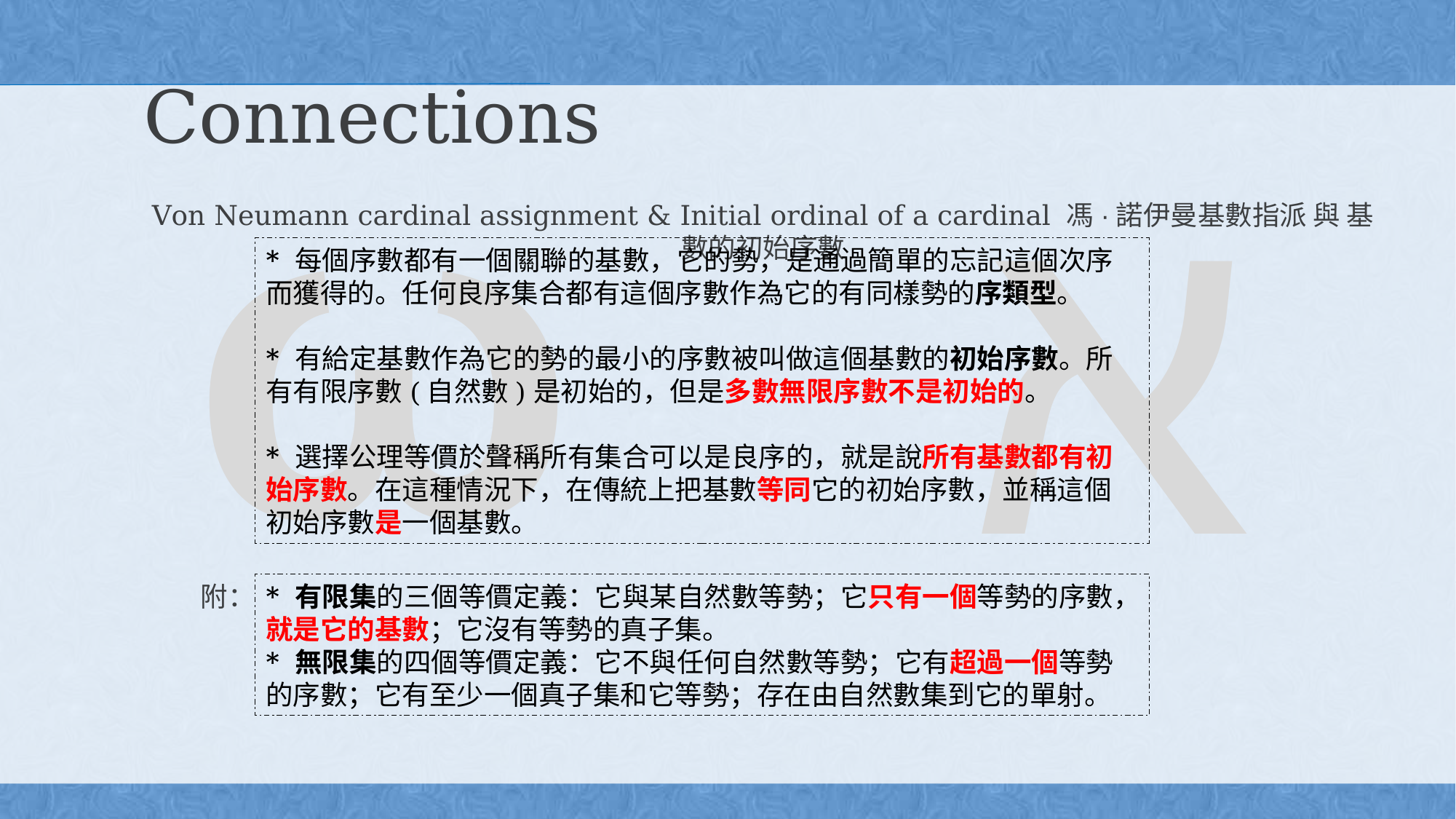

ω
א
Connections
Von Neumann cardinal assignment & Initial ordinal of a cardinal 馮·諾伊曼基數指派 與 基數的初始序數
* 每個序數都有一個關聯的基數，它的勢，是通過簡單的忘記這個次序而獲得的。任何良序集合都有這個序數作為它的有同樣勢的序類型。

* 有給定基數作為它的勢的最小的序數被叫做這個基數的初始序數。所有有限序數(自然數)是初始的，但是多數無限序數不是初始的。

* 選擇公理等價於聲稱所有集合可以是良序的，就是說所有基數都有初始序數。在這種情況下，在傳統上把基數等同它的初始序數，並稱這個初始序數是一個基數。
附：
* 有限集的三個等價定義：它與某自然數等勢；它只有一個等勢的序數，就是它的基數；它沒有等勢的真子集。
* 無限集的四個等價定義：它不與任何自然數等勢；它有超過一個等勢的序數；它有至少一個真子集和它等勢；存在由自然數集到它的單射。